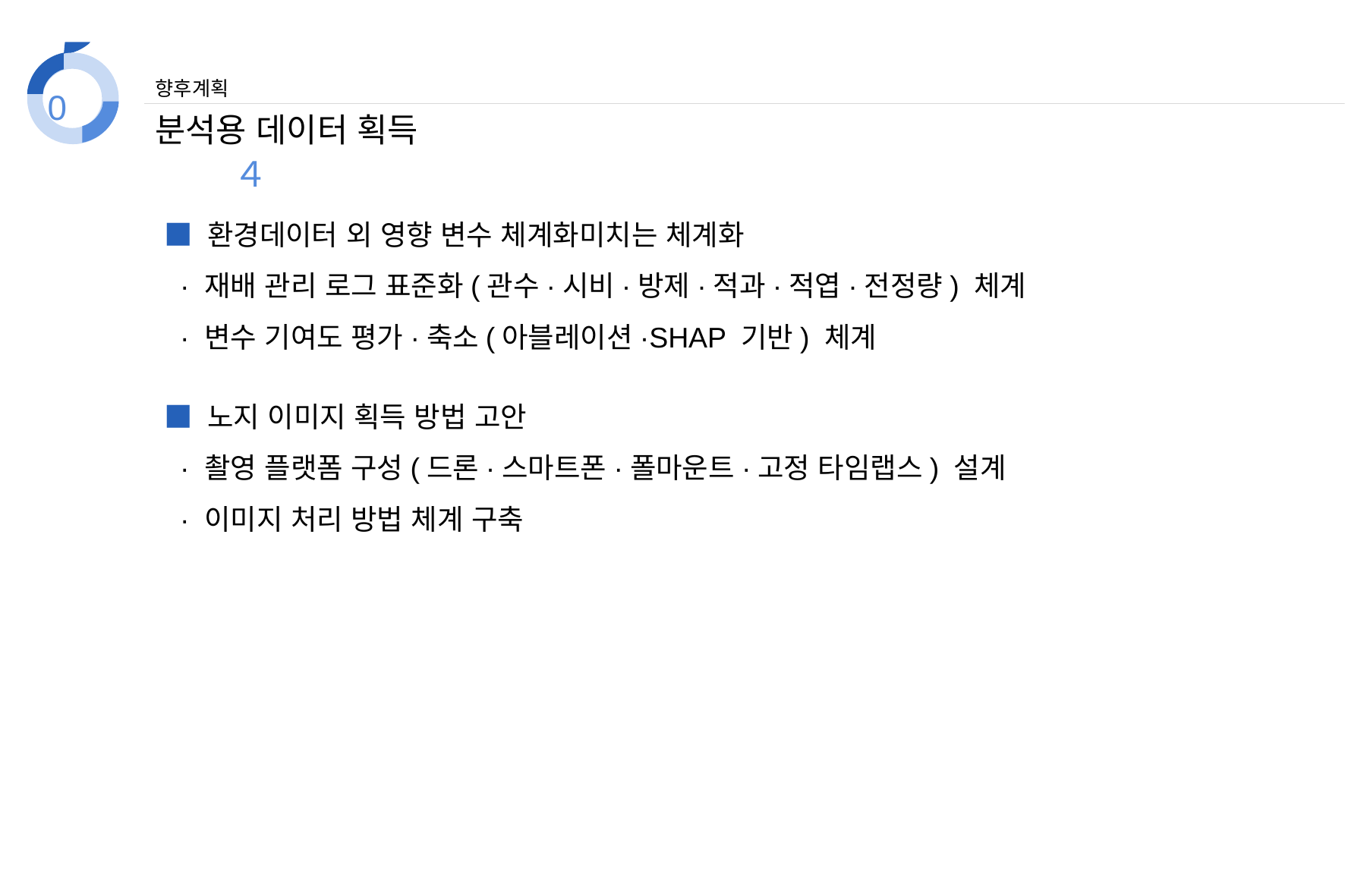

0４

향후계획
분석용 데이터 획득
■ 환경데이터 외 영향 변수 체계화미치는 체계화
  · 재배 관리 로그 표준화(관수·시비·방제·적과·적엽·전정량) 체계
  · 변수 기여도 평가·축소(아블레이션·SHAP 기반) 체계

■ 노지 이미지 획득 방법 고안
  · 촬영 플랫폼 구성(드론·스마트폰·폴마운트·고정 타임랩스) 설계
  · 이미지 처리 방법 체계 구축